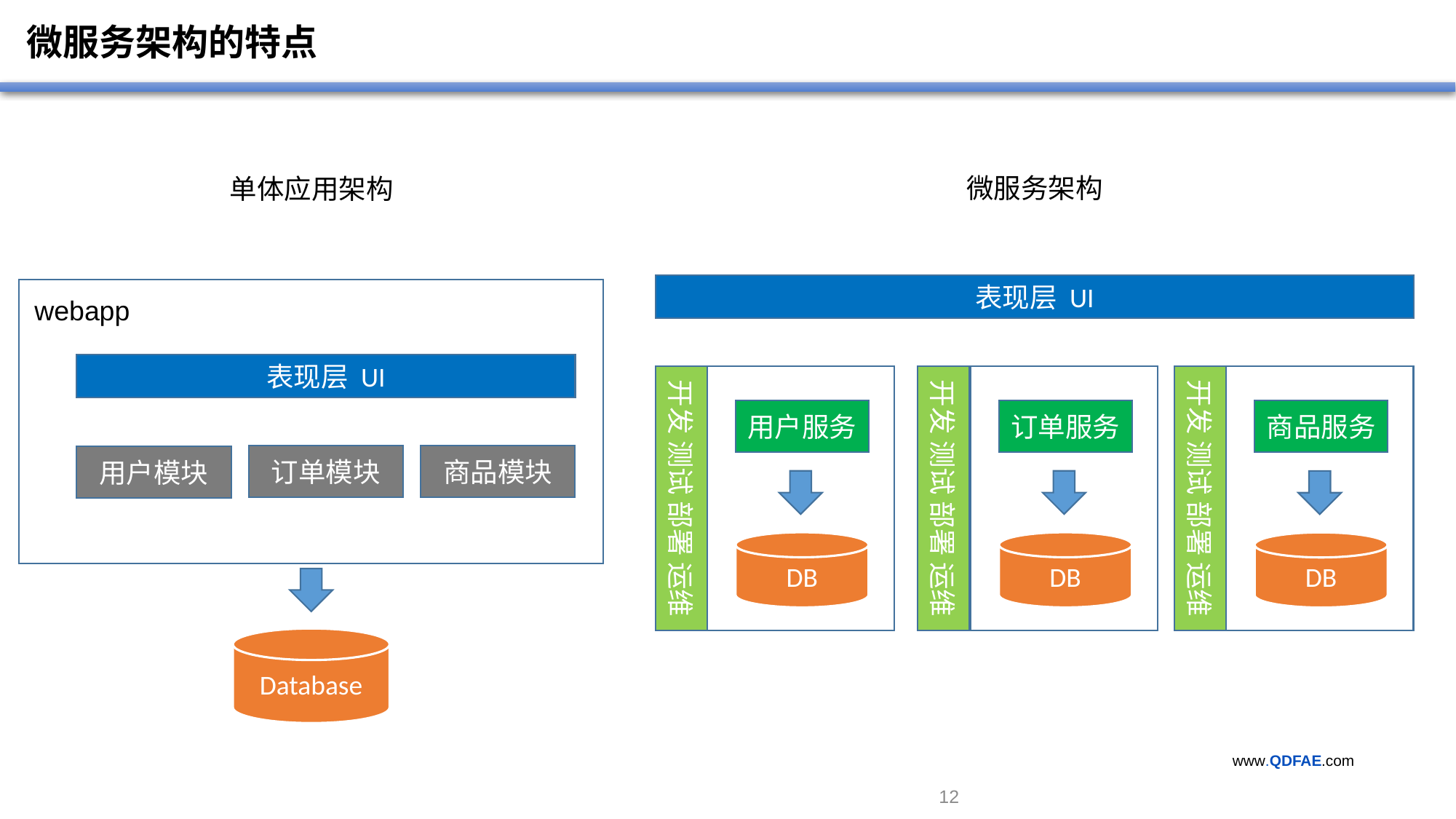

微服务架构的特点
微服务架构
单体应用架构
表现层 UI

webapp
表现层 UI
开发 测试 部署 运维

开发 测试 部署 运维
开发 测试 部署 运维

用户服务
订单服务
商品服务
订单模块
商品模块
用户模块

DB
DB
DB

Database
                   12